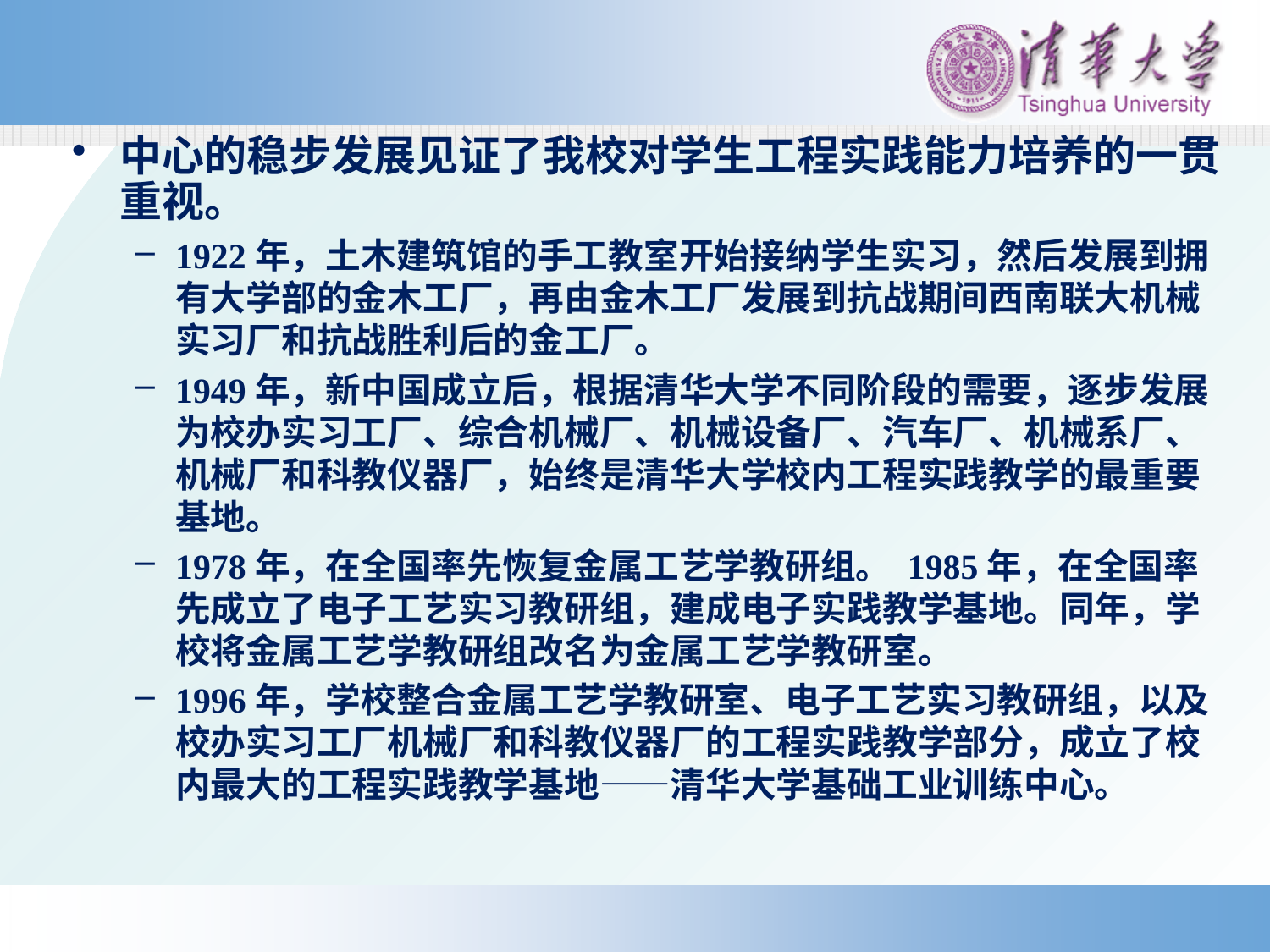

中心的稳步发展见证了我校对学生工程实践能力培养的一贯重视。
1922年，土木建筑馆的手工教室开始接纳学生实习，然后发展到拥有大学部的金木工厂，再由金木工厂发展到抗战期间西南联大机械实习厂和抗战胜利后的金工厂。
1949年，新中国成立后，根据清华大学不同阶段的需要，逐步发展为校办实习工厂、综合机械厂、机械设备厂、汽车厂、机械系厂、机械厂和科教仪器厂，始终是清华大学校内工程实践教学的最重要基地。
1978年，在全国率先恢复金属工艺学教研组。 1985年，在全国率先成立了电子工艺实习教研组，建成电子实践教学基地。同年，学校将金属工艺学教研组改名为金属工艺学教研室。
1996年，学校整合金属工艺学教研室、电子工艺实习教研组，以及校办实习工厂机械厂和科教仪器厂的工程实践教学部分，成立了校内最大的工程实践教学基地——清华大学基础工业训练中心。